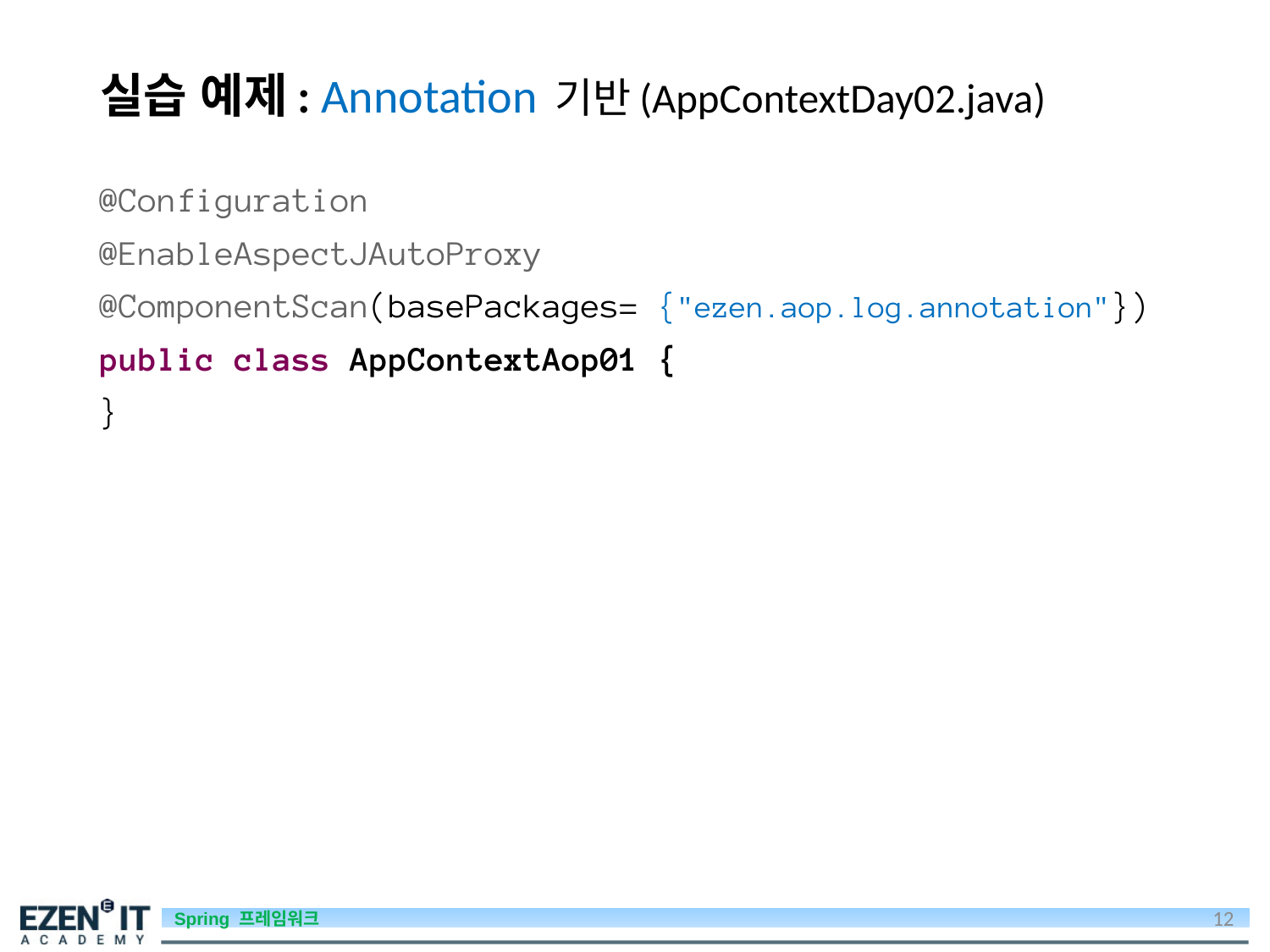

# 실습 예제: Annotation 기반(AppContextDay02.java)
@Configuration
@EnableAspectJAutoProxy
@ComponentScan(basePackages= {"ezen.aop.log.annotation"})
public class AppContextAop01 {
}
12